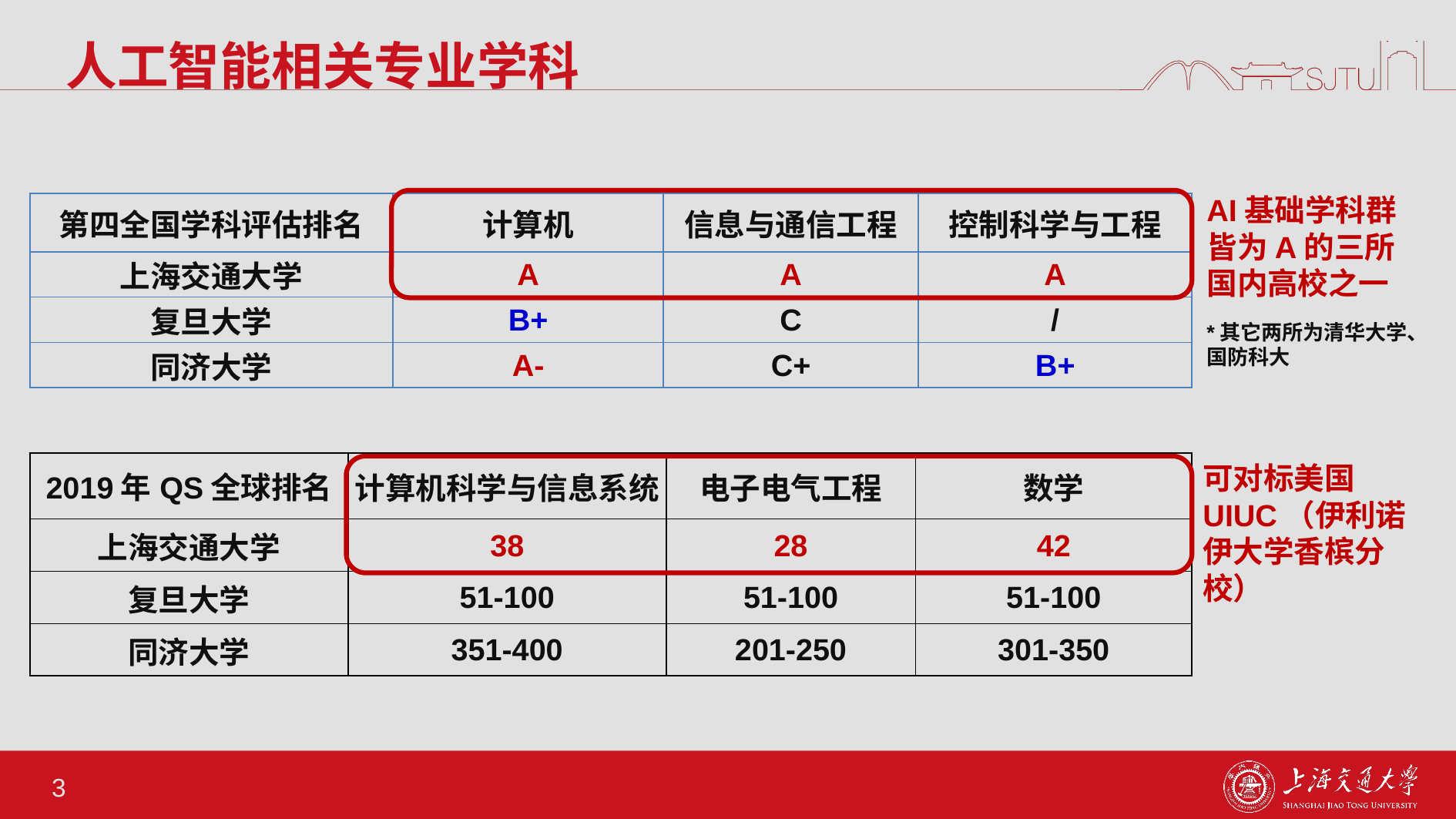

# 人工智能相关专业学科
AI基础学科群皆为A的三所国内高校之一
*其它两所为清华大学、国防科大

| 第四全国学科评估排名 | 计算机 | 信息与通信工程 | 控制科学与工程 |
| --- | --- | --- | --- |
| 上海交通大学 | A | A | A |
| 复旦大学 | B+ | C | / |
| 同济大学 | A- | C+ | B+ |
| 2019年QS全球排名 | 计算机科学与信息系统 | 电子电气工程 | 数学 |
| --- | --- | --- | --- |
| 上海交通大学 | 38 | 28 | 42 |
| 复旦大学 | 51-100 | 51-100 | 51-100 |
| 同济大学 | 351-400 | 201-250 | 301-350 |
可对标美国UIUC（伊利诺伊大学香槟分校）

3